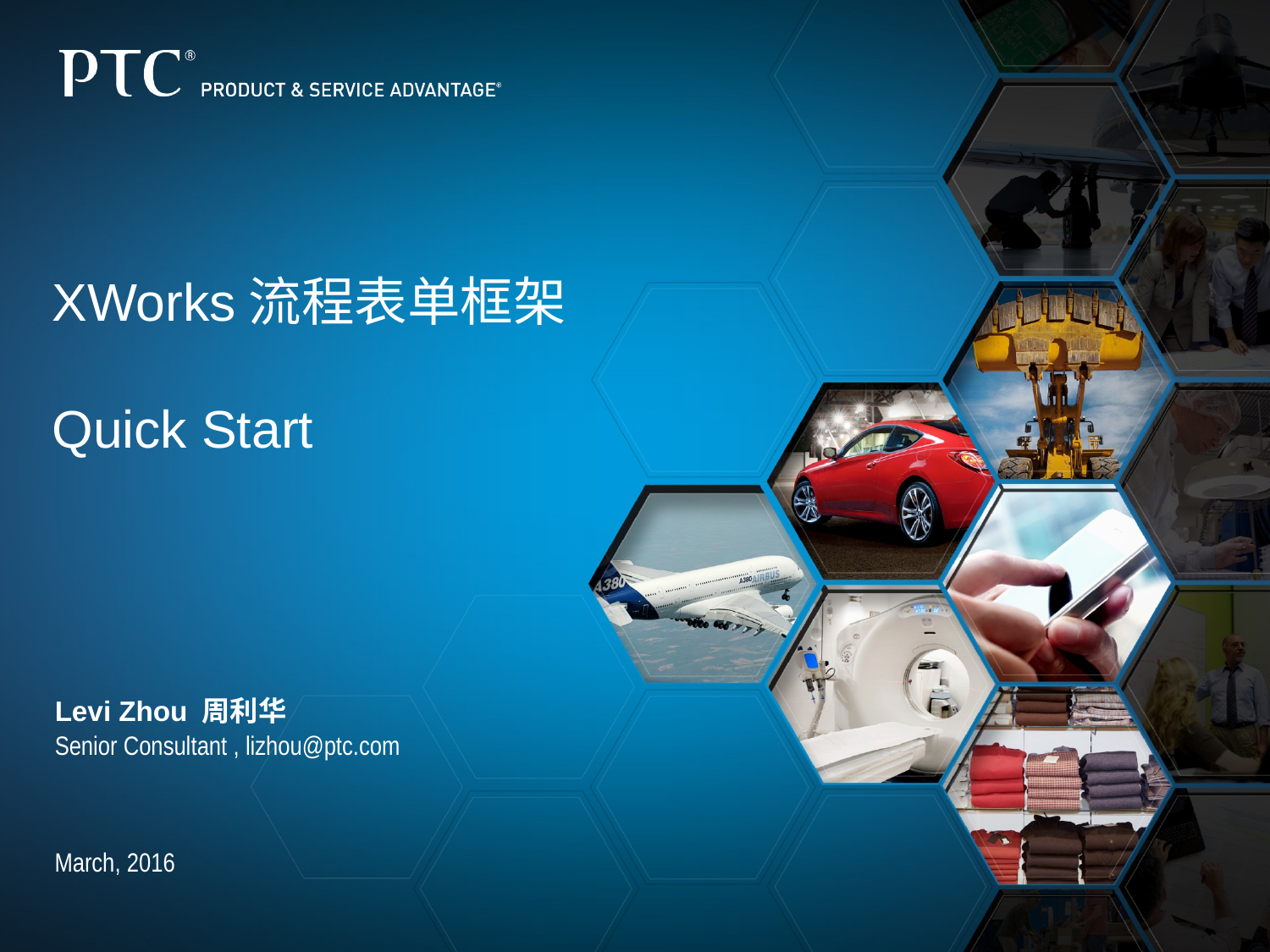

# XWorks流程表单框架 Quick Start
Levi Zhou 周利华
Senior Consultant , lizhou@ptc.com
March, 2016